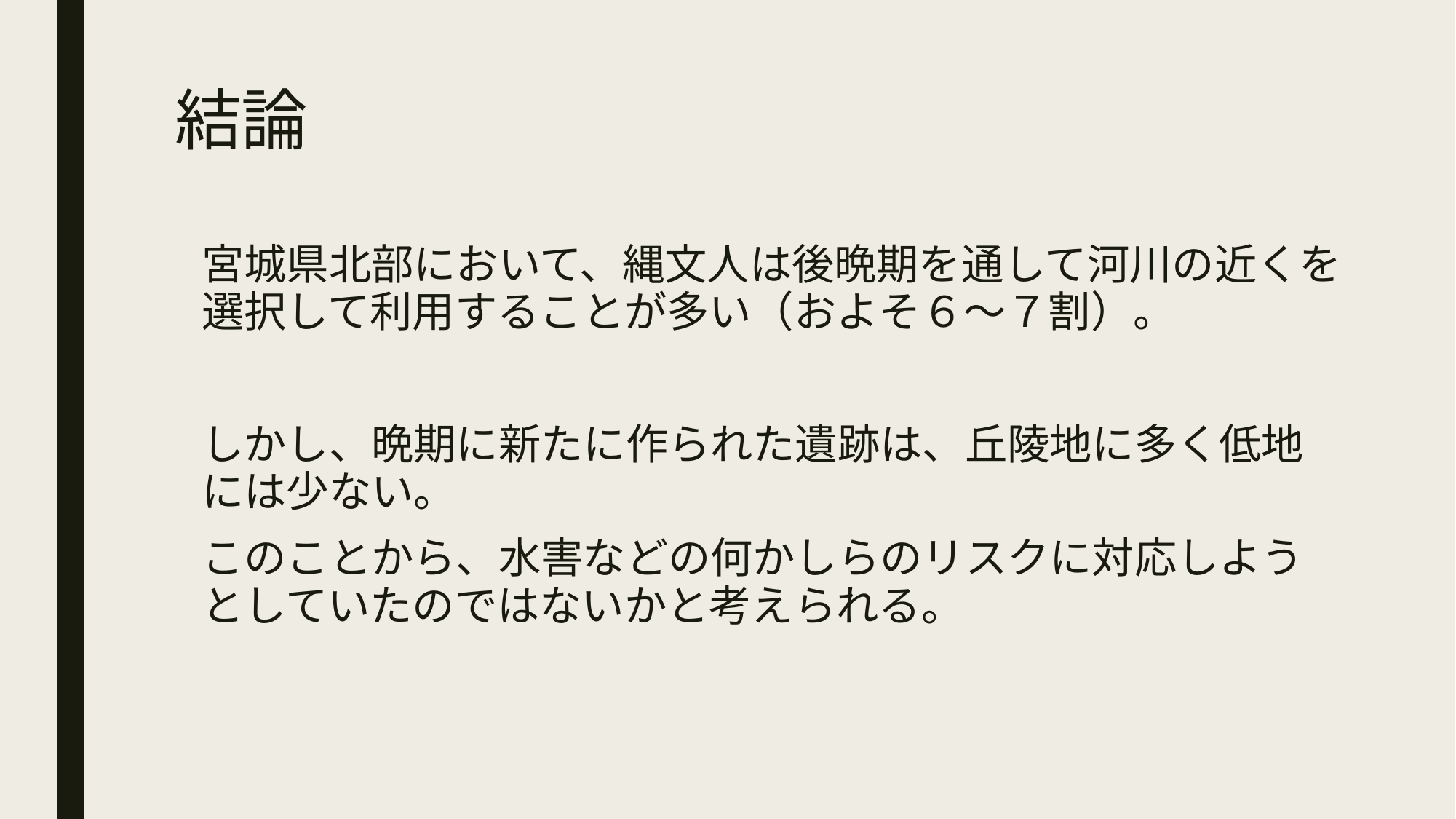

# 結論
宮城県北部において、縄文人は後晩期を通して河川の近くを選択して利用することが多い（およそ６～７割）。

しかし、晩期に新たに作られた遺跡は、丘陵地に多く低地には少ない。
このことから、水害などの何かしらのリスクに対応しようとしていたのではないかと考えられる。